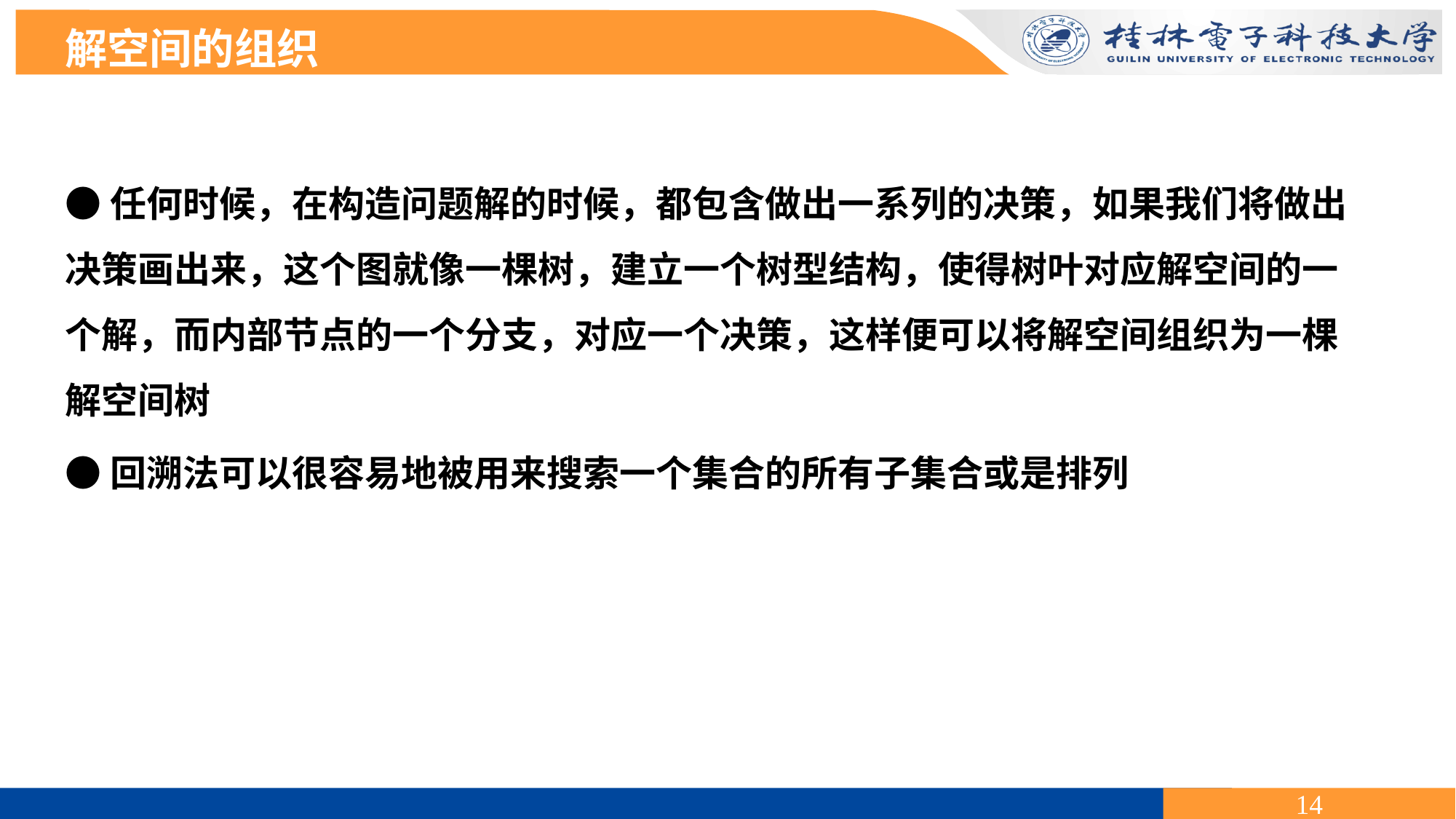

解空间的组织
●任何时候，在构造问题解的时候，都包含做出一系列的决策，如果我们将做出决策画出来，这个图就像一棵树，建立一个树型结构，使得树叶对应解空间的一个解，而内部节点的一个分支，对应一个决策，这样便可以将解空间组织为一棵解空间树
●回溯法可以很容易地被用来搜索一个集合的所有子集合或是排列